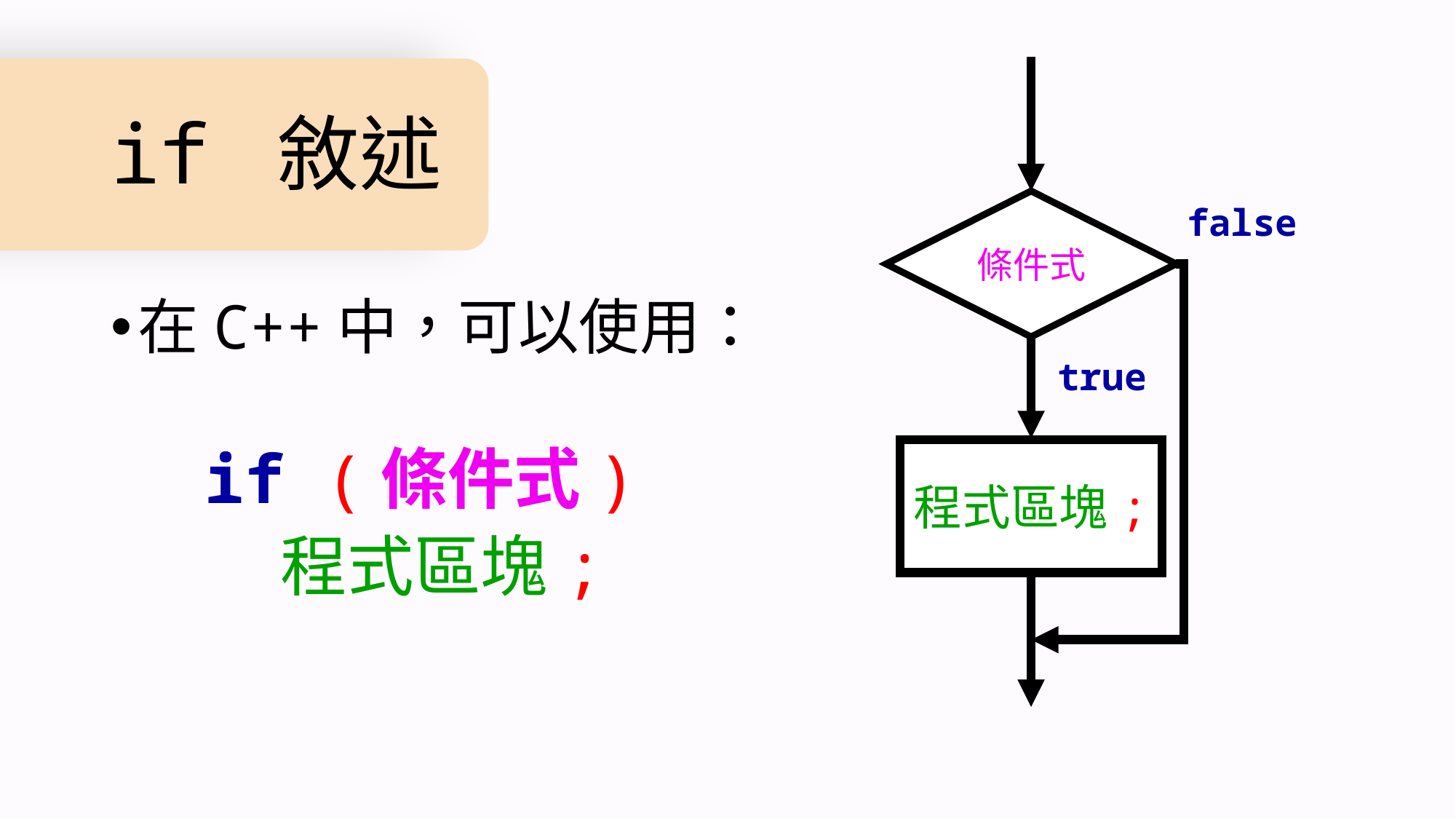

# if 敘述
條件式
false
在C++中，可以使用：

true
if (條件式)
    程式區塊;
程式區塊;